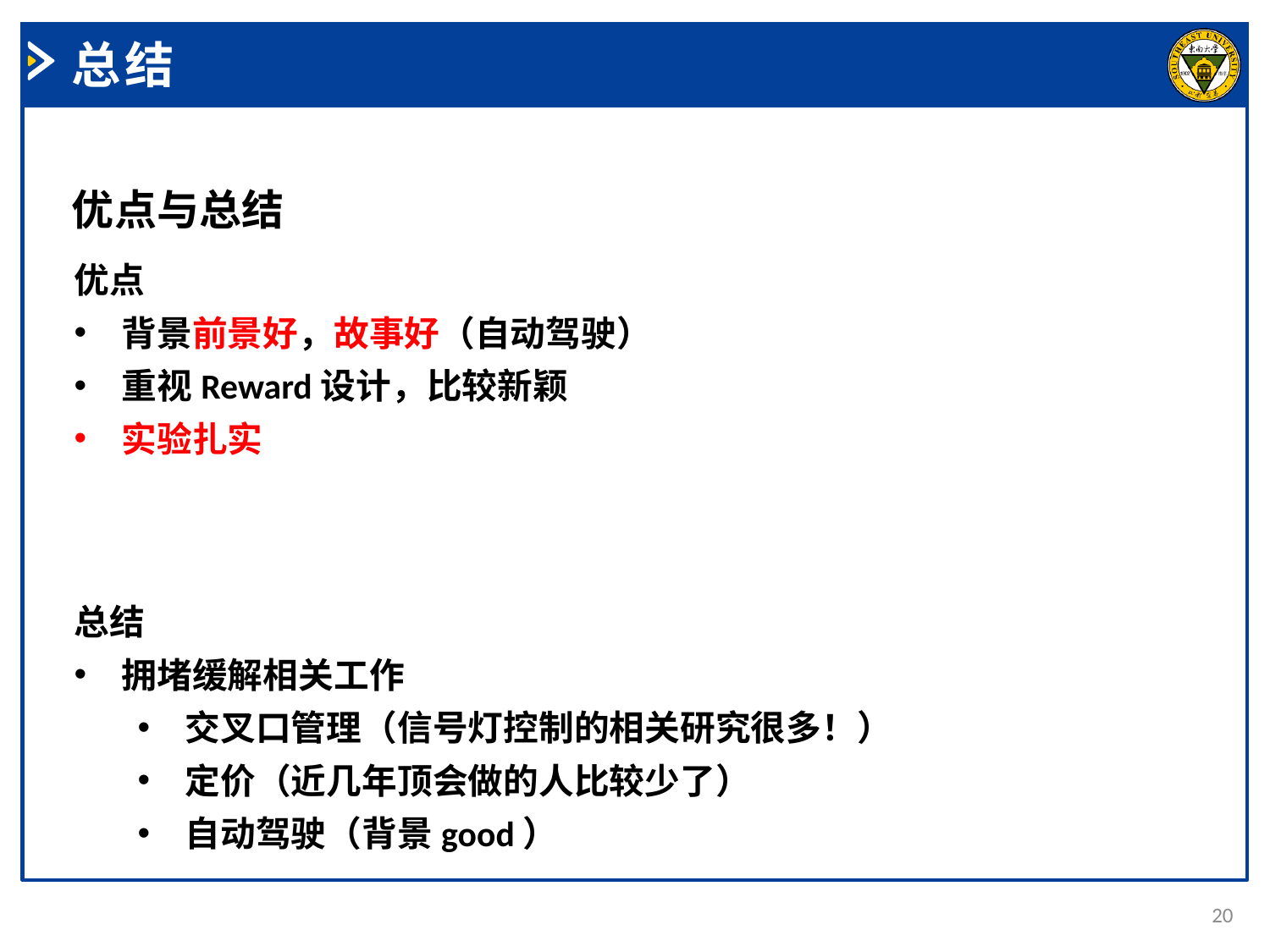

总结
优点与总结
优点
背景前景好，故事好（自动驾驶）
重视Reward设计，比较新颖
实验扎实
总结
拥堵缓解相关工作
交叉口管理（信号灯控制的相关研究很多！）
定价（近几年顶会做的人比较少了）
自动驾驶（背景good）
20